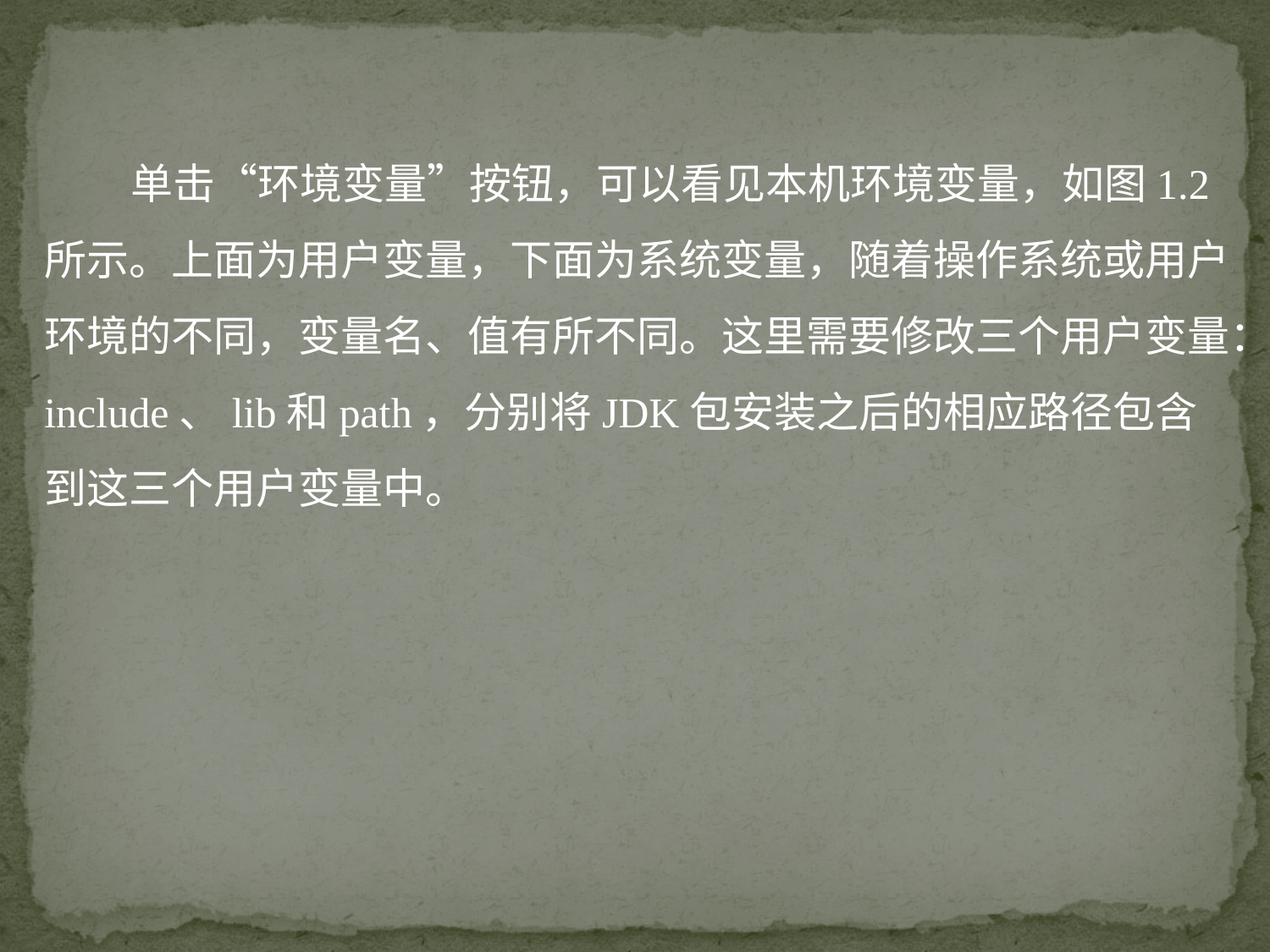

单击“环境变量”按钮，可以看见本机环境变量，如图1.2所示。上面为用户变量，下面为系统变量，随着操作系统或用户环境的不同，变量名、值有所不同。这里需要修改三个用户变量：include、lib和path，分别将JDK包安装之后的相应路径包含到这三个用户变量中。